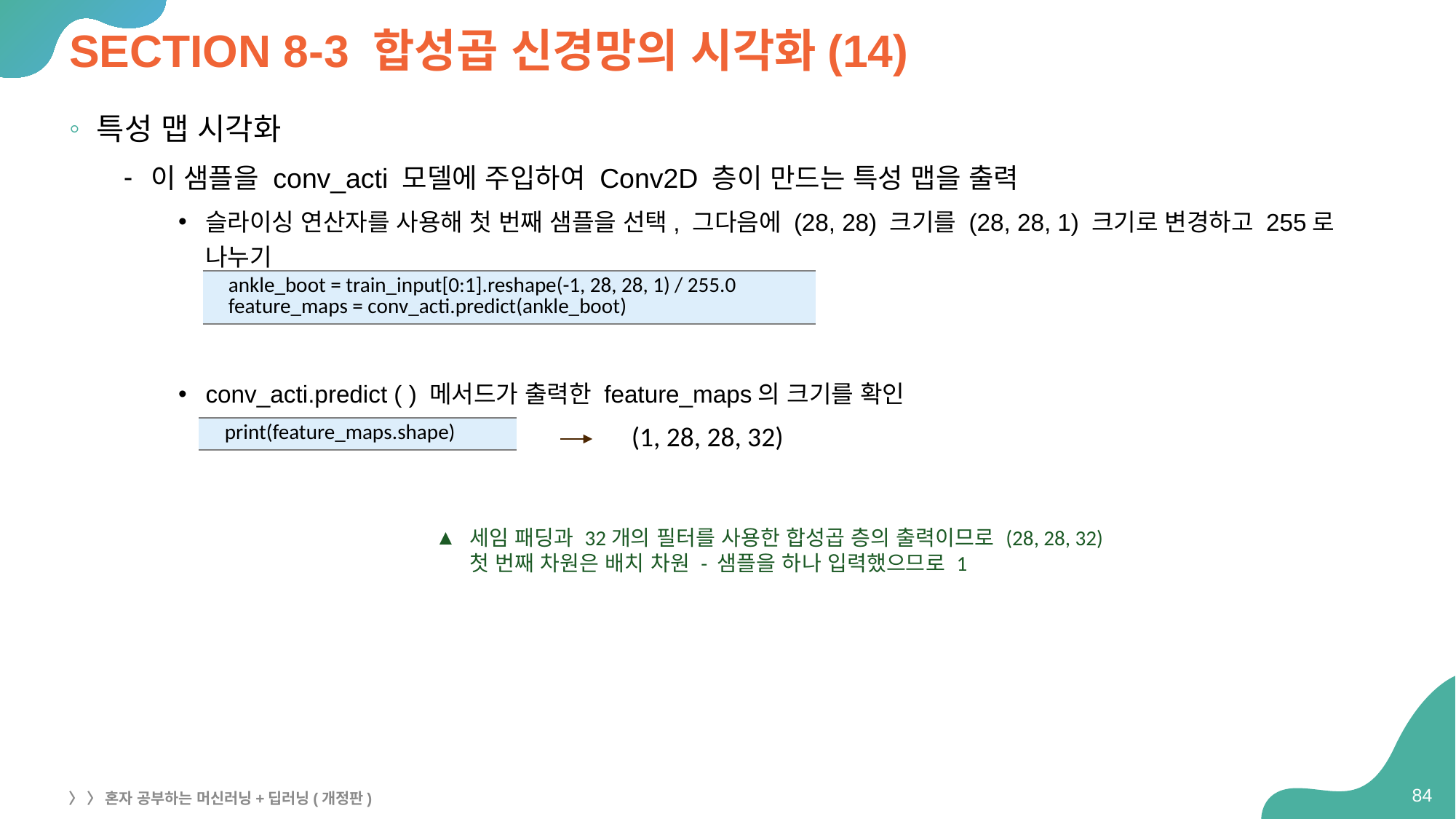

# SECTION 8-3 합성곱 신경망의 시각화(14)
특성 맵 시각화
이 샘플을 conv_acti 모델에 주입하여 Conv2D 층이 만드는 특성 맵을 출력
슬라이싱 연산자를 사용해 첫 번째 샘플을 선택, 그다음에 (28, 28) 크기를 (28, 28, 1) 크기로 변경하고 255로 나누기

conv_acti.predict ( ) 메서드가 출력한 feature_maps의 크기를 확인
| ankle\_boot = train\_input[0:1].reshape(-1, 28, 28, 1) / 255.0 feature\_maps = conv\_acti.predict(ankle\_boot) |
| --- |
(1, 28, 28, 32)
| print(feature\_maps.shape) |
| --- |
세임 패딩과 32개의 필터를 사용한 합성곱 층의 출력이므로 (28, 28, 32)
첫 번째 차원은 배치 차원 - 샘플을 하나 입력했으므로 1
84
〉 〉 혼자 공부하는 머신러닝+딥러닝(개정판)